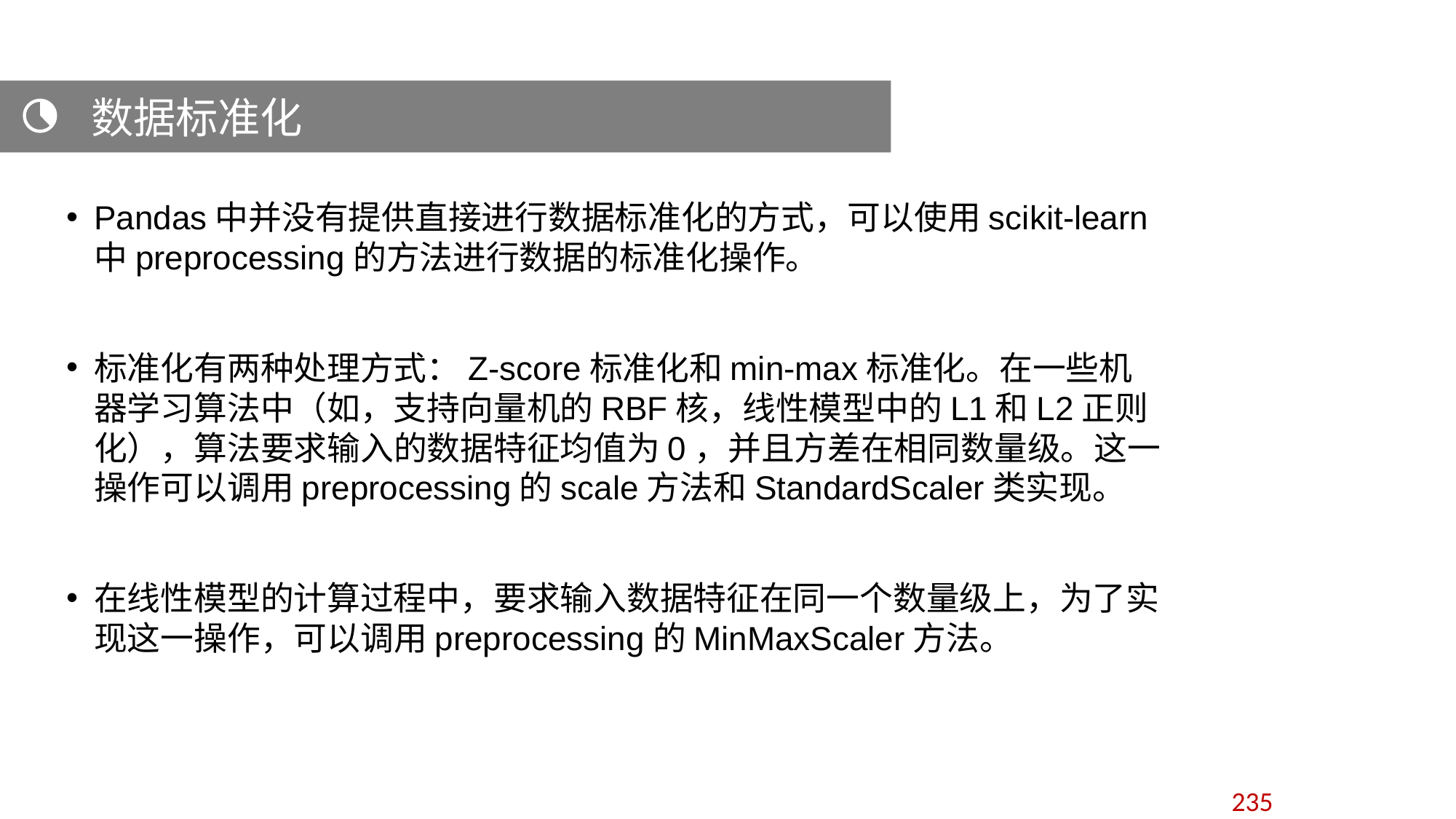

数据标准化

Pandas中并没有提供直接进行数据标准化的方式，可以使用scikit-learn中preprocessing的方法进行数据的标准化操作。

标准化有两种处理方式：Z-score标准化和min-max标准化。在一些机器学习算法中（如，支持向量机的RBF核，线性模型中的L1和L2正则化），算法要求输入的数据特征均值为0，并且方差在相同数量级。这一操作可以调用preprocessing的scale方法和StandardScaler类实现。

在线性模型的计算过程中，要求输入数据特征在同一个数量级上，为了实现这一操作，可以调用preprocessing的MinMaxScaler方法。

235